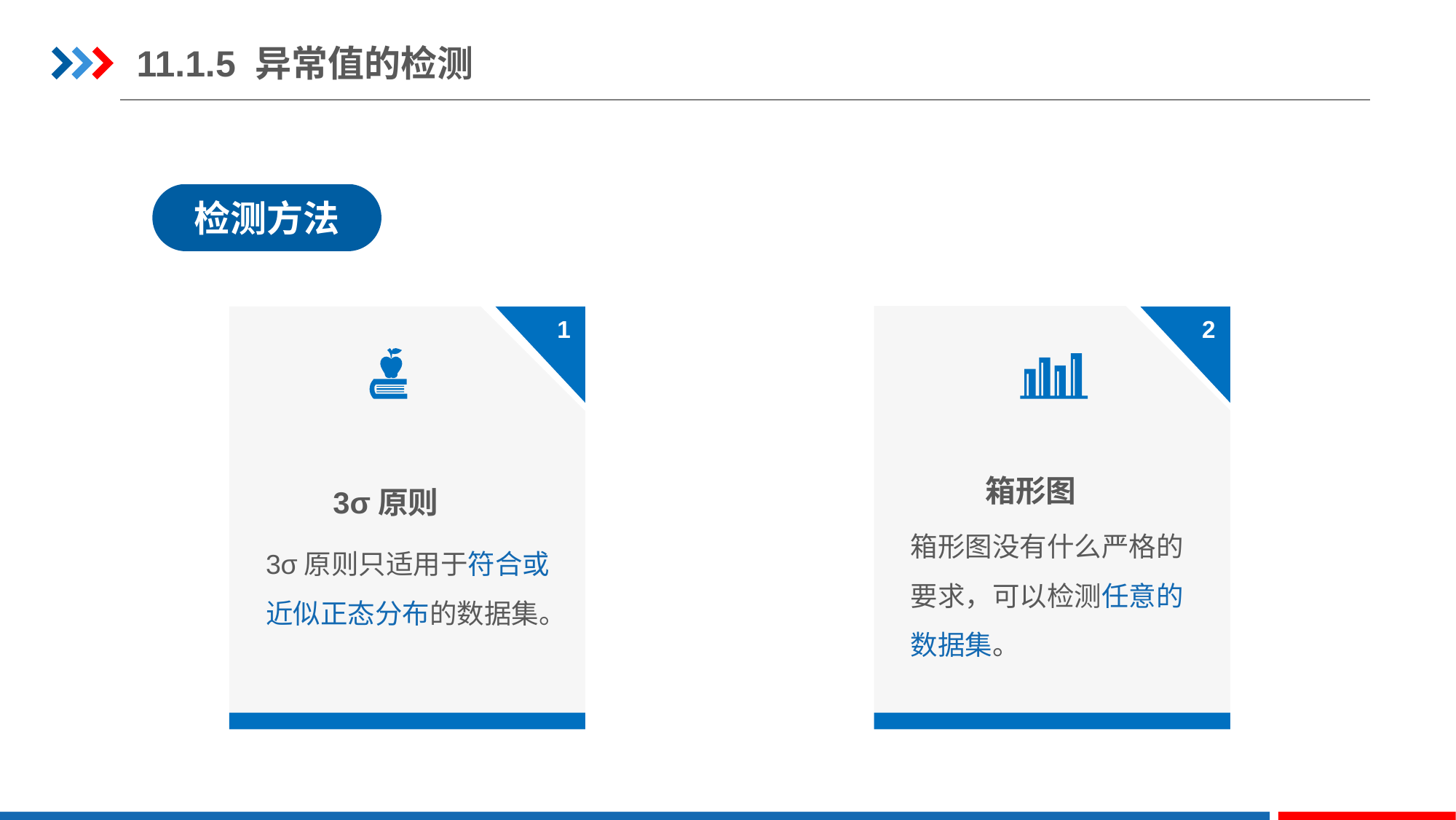

11.1.5 异常值的检测
检测方法

1
2

箱形图
3σ原则
箱形图没有什么严格的要求，可以检测任意的数据集。
3σ原则只适用于符合或近似正态分布的数据集。